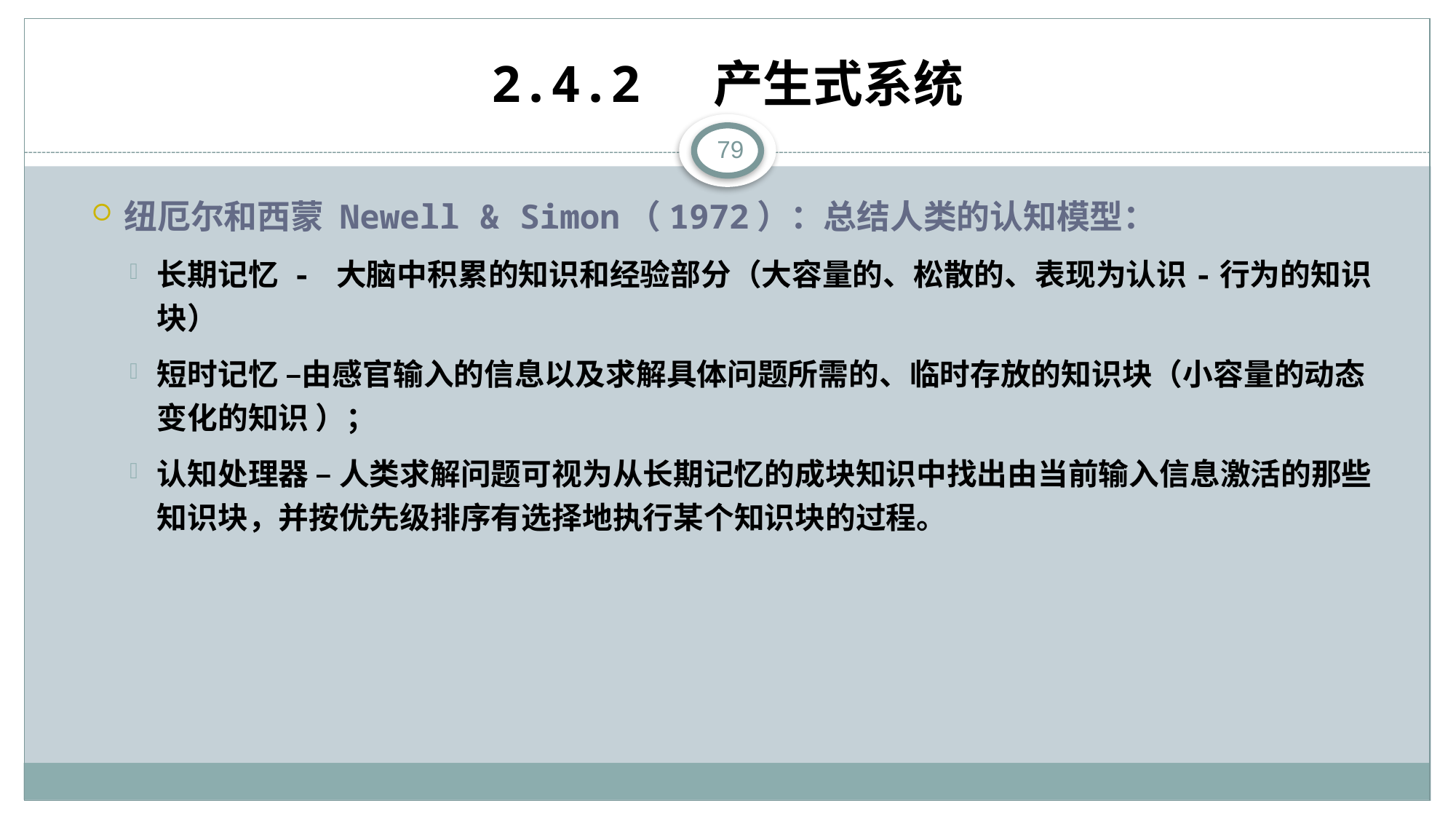

# 2.4.2  产生式系统
79
纽厄尔和西蒙 Newell & Simon（1972）：总结人类的认知模型：
长期记忆 - 大脑中积累的知识和经验部分（大容量的、松散的、表现为认识-行为的知识块）
短时记忆 –由感官输入的信息以及求解具体问题所需的、临时存放的知识块（小容量的动态变化的知识 ）；
认知处理器 – 人类求解问题可视为从长期记忆的成块知识中找出由当前输入信息激活的那些知识块，并按优先级排序有选择地执行某个知识块的过程。